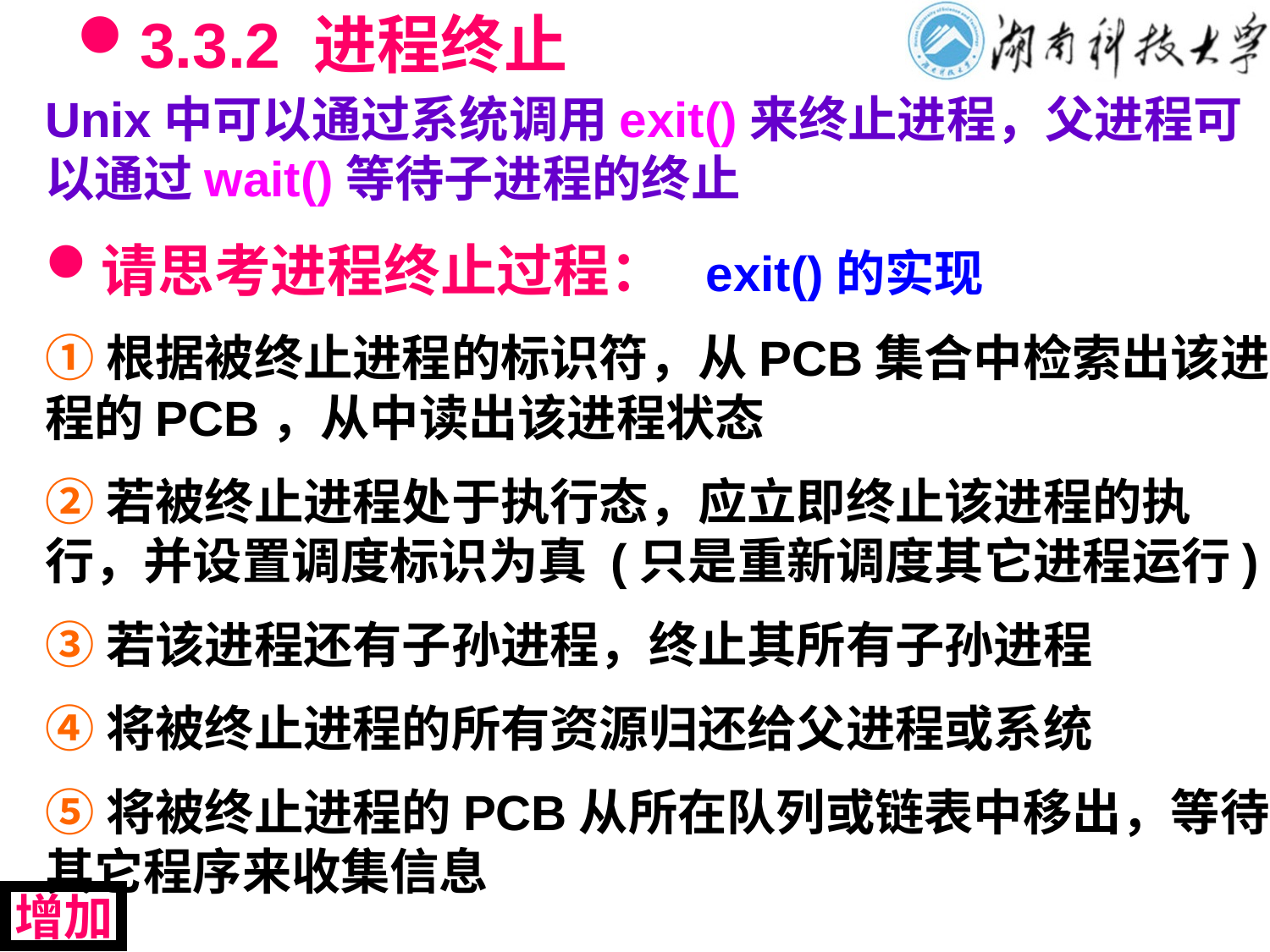

# 3.3.2 进程终止
Unix中可以通过系统调用exit()来终止进程，父进程可以通过wait()等待子进程的终止
请思考进程终止过程：  exit()的实现
①根据被终止进程的标识符，从PCB集合中检索出该进程的PCB，从中读出该进程状态
②若被终止进程处于执行态，应立即终止该进程的执行，并设置调度标识为真 (只是重新调度其它进程运行)
③若该进程还有子孙进程，终止其所有子孙进程
④将被终止进程的所有资源归还给父进程或系统
⑤将被终止进程的PCB从所在队列或链表中移出，等待其它程序来收集信息
增加